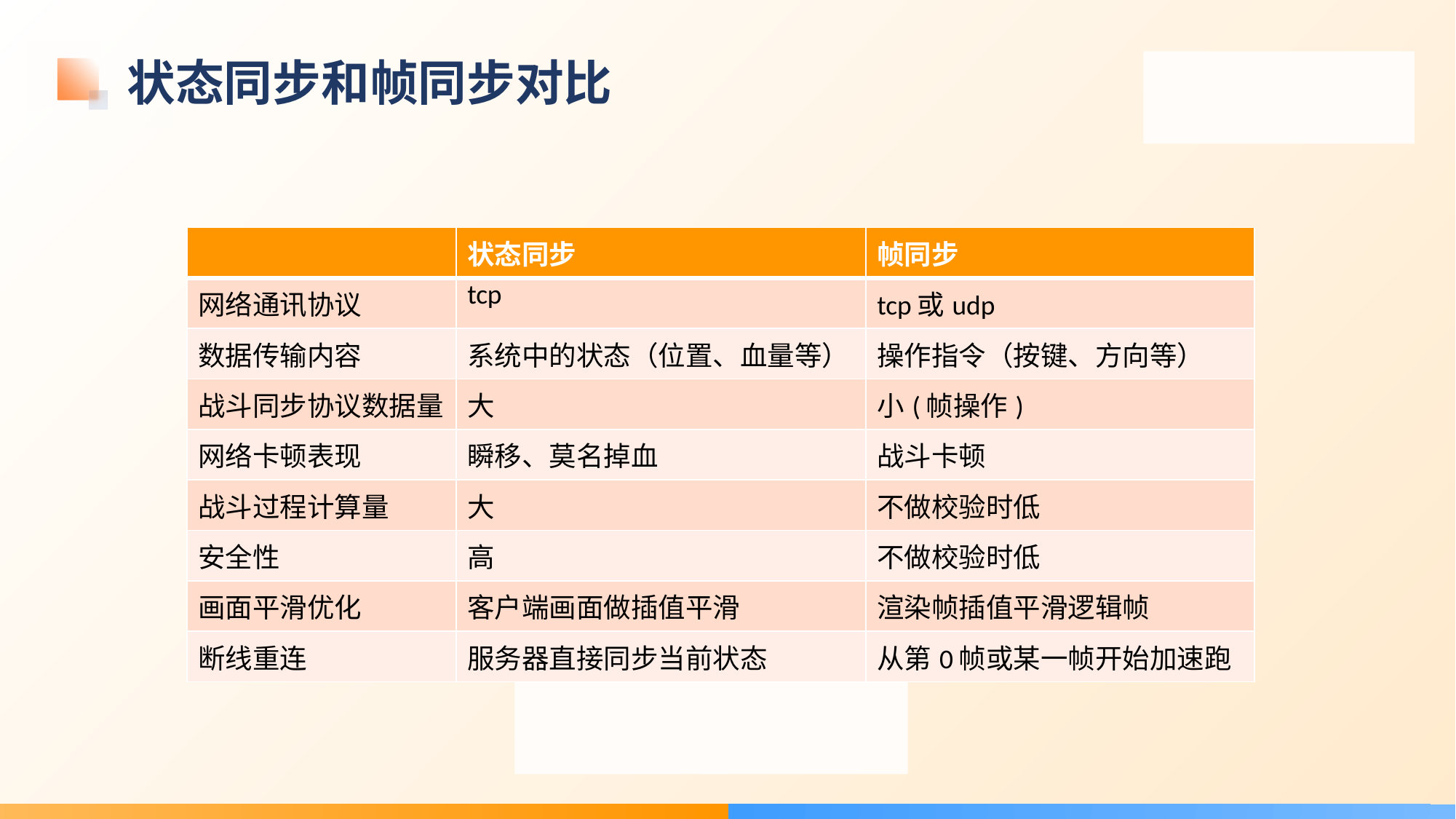

# 状态同步和帧同步对比

|  | 状态同步 | 帧同步 |
| --- | --- | --- |
| 网络通讯协议 | tcp | tcp或udp |
| 数据传输内容 | 系统中的状态（位置、血量等） | 操作指令（按键、方向等） |
| 战斗同步协议数据量 | 大 | 小(帧操作) |
| 网络卡顿表现 | 瞬移、莫名掉血 | 战斗卡顿 |
| 战斗过程计算量 | 大 | 不做校验时低 |
| 安全性 | 高 | 不做校验时低 |
| 画面平滑优化 | 客户端画面做插值平滑 | 渲染帧插值平滑逻辑帧 |
| 断线重连 | 服务器直接同步当前状态 | 从第0帧或某一帧开始加速跑 |